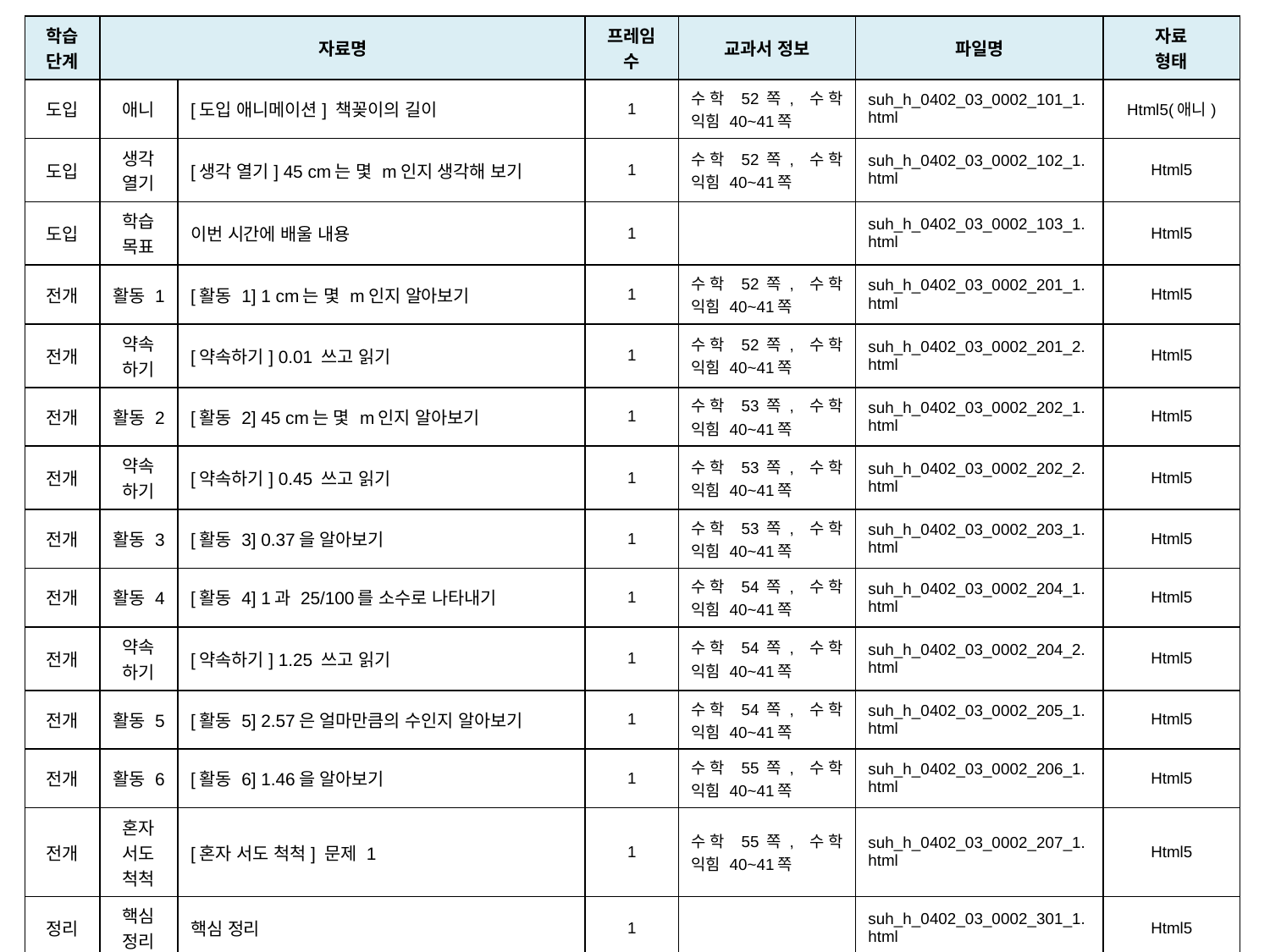

| 학습 단계 | 자료명 |  | 프레임 수 | 교과서 정보 | 파일명 | 자료 형태 |
| --- | --- | --- | --- | --- | --- | --- |
| 도입 | 애니 | [도입 애니메이션] 책꽂이의 길이 | 1 | 수학 52쪽, 수학 익힘 40~41쪽 | suh\_h\_0402\_03\_0002\_101\_1.html | Html5(애니) |
| 도입 | 생각 열기 | [생각 열기] 45 cm는 몇 m인지 생각해 보기 | 1 | 수학 52쪽, 수학 익힘 40~41쪽 | suh\_h\_0402\_03\_0002\_102\_1.html | Html5 |
| 도입 | 학습 목표 | 이번 시간에 배울 내용 | 1 |  | suh\_h\_0402\_03\_0002\_103\_1.html | Html5 |
| 전개 | 활동 1 | [활동 1] 1 cm는 몇 m인지 알아보기 | 1 | 수학 52쪽, 수학 익힘 40~41쪽 | suh\_h\_0402\_03\_0002\_201\_1.html | Html5 |
| 전개 | 약속 하기 | [약속하기] 0.01 쓰고 읽기 | 1 | 수학 52쪽, 수학 익힘 40~41쪽 | suh\_h\_0402\_03\_0002\_201\_2.html | Html5 |
| 전개 | 활동 2 | [활동 2] 45 cm는 몇 m인지 알아보기 | 1 | 수학 53쪽, 수학 익힘 40~41쪽 | suh\_h\_0402\_03\_0002\_202\_1.html | Html5 |
| 전개 | 약속 하기 | [약속하기] 0.45 쓰고 읽기 | 1 | 수학 53쪽, 수학 익힘 40~41쪽 | suh\_h\_0402\_03\_0002\_202\_2.html | Html5 |
| 전개 | 활동 3 | [활동 3] 0.37을 알아보기 | 1 | 수학 53쪽, 수학 익힘 40~41쪽 | suh\_h\_0402\_03\_0002\_203\_1.html | Html5 |
| 전개 | 활동 4 | [활동 4] 1과 25/100를 소수로 나타내기 | 1 | 수학 54쪽, 수학 익힘 40~41쪽 | suh\_h\_0402\_03\_0002\_204\_1.html | Html5 |
| 전개 | 약속 하기 | [약속하기] 1.25 쓰고 읽기 | 1 | 수학 54쪽, 수학 익힘 40~41쪽 | suh\_h\_0402\_03\_0002\_204\_2.html | Html5 |
| 전개 | 활동 5 | [활동 5] 2.57은 얼마만큼의 수인지 알아보기 | 1 | 수학 54쪽, 수학 익힘 40~41쪽 | suh\_h\_0402\_03\_0002\_205\_1.html | Html5 |
| 전개 | 활동 6 | [활동 6] 1.46을 알아보기 | 1 | 수학 55쪽, 수학 익힘 40~41쪽 | suh\_h\_0402\_03\_0002\_206\_1.html | Html5 |
| 전개 | 혼자 서도 척척 | [혼자 서도 척척] 문제 1 | 1 | 수학 55쪽, 수학 익힘 40~41쪽 | suh\_h\_0402\_03\_0002\_207\_1.html | Html5 |
| 정리 | 핵심 정리 | 핵심 정리 | 1 |  | suh\_h\_0402\_03\_0002\_301\_1.html | Html5 |
| 정리 | 차시 예고 | 다음 시간에 배울 내용 | 1 |  | suh\_h\_0402\_03\_0002\_302\_1.html | Html5 |
| 평가 | 확인 문제 | 확인 문제 | 1 |  | suh\_h\_0402\_03\_0002\_401\_1.html | Html5 |
| 총 프레임 수 |  |  | 16 |  |  |  |